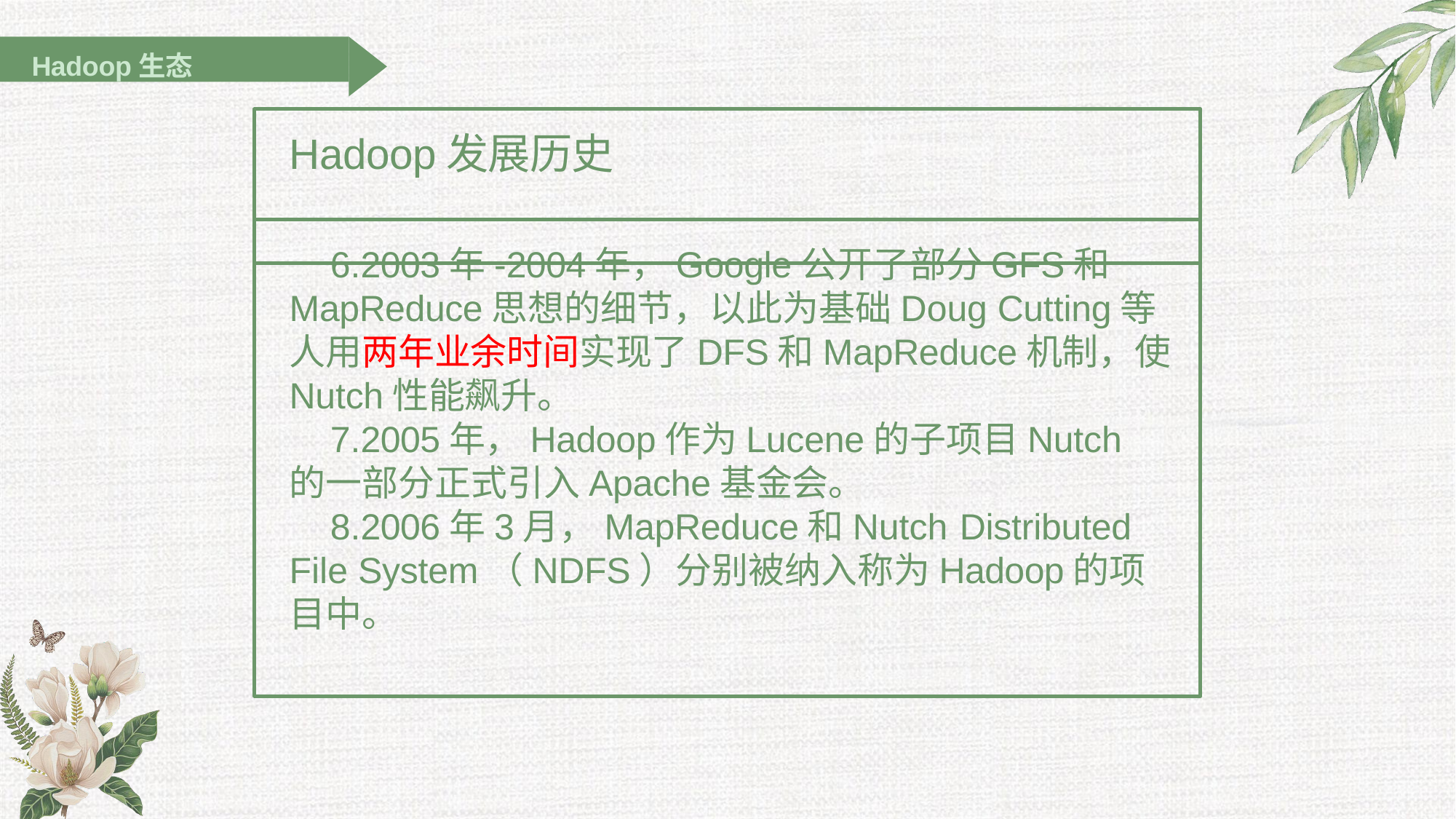

Hadoop生态
# Hadoop发展历史

2003年-2004年，Google公开了部分GFS和 MapReduce思想的细节，以此为基础Doug Cutting等人用两年业余时间实现了DFS和MapReduce机制，使 Nutch性能飙升。
2005年，Hadoop作为Lucene的子项目Nutch的一部分正式引入Apache基金会。
2006年3月，MapReduce和Nutch Distributed File System（NDFS）分别被纳入称为Hadoop的项目中。